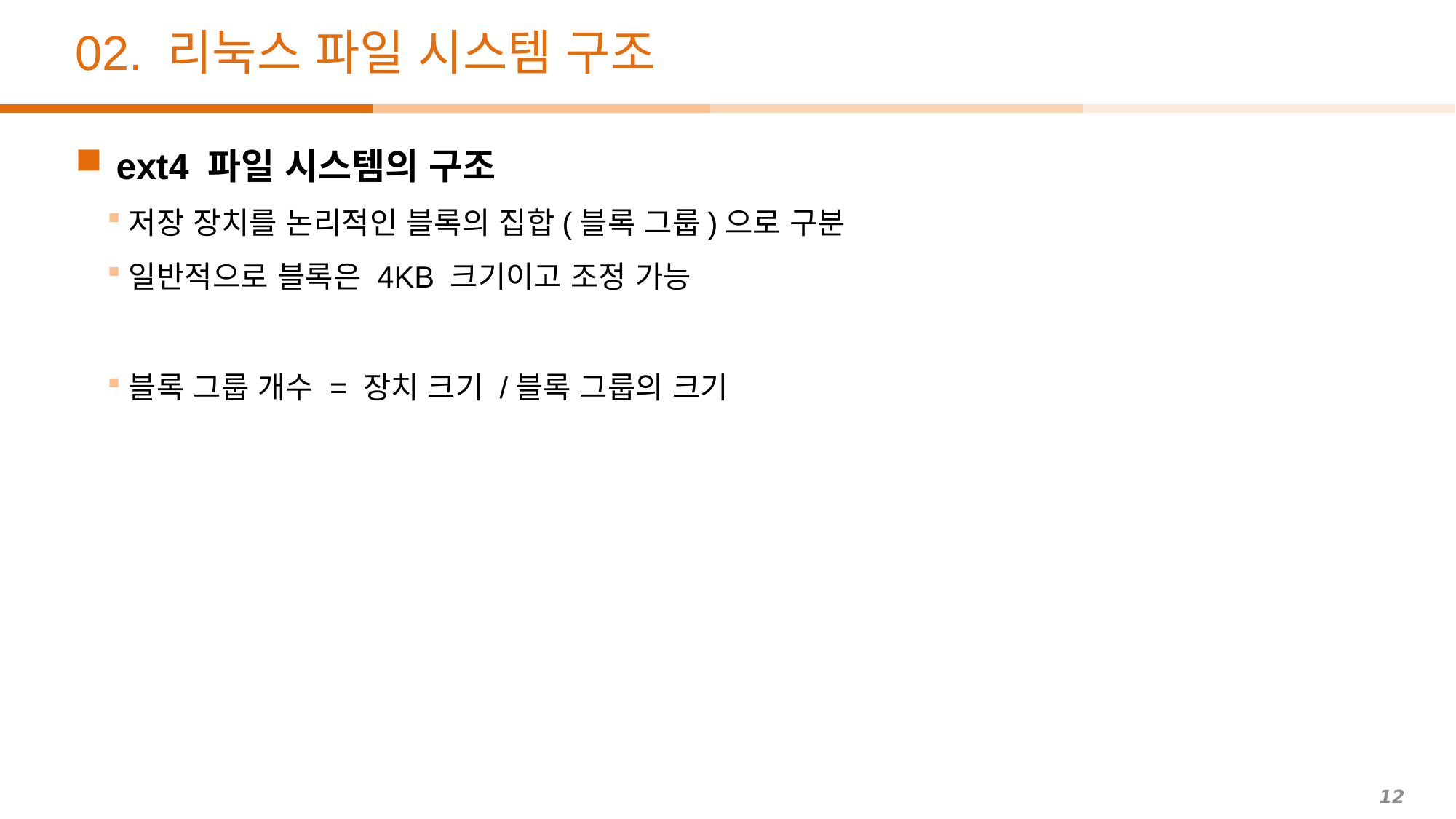

# 02. 리눅스 파일 시스템 구조
ext4 파일 시스템의 구조
저장 장치를 논리적인 블록의 집합(블록 그룹)으로 구분
일반적으로 블록은 4KB 크기이고 조정 가능

블록 그룹 개수 = 장치 크기 /블록 그룹의 크기